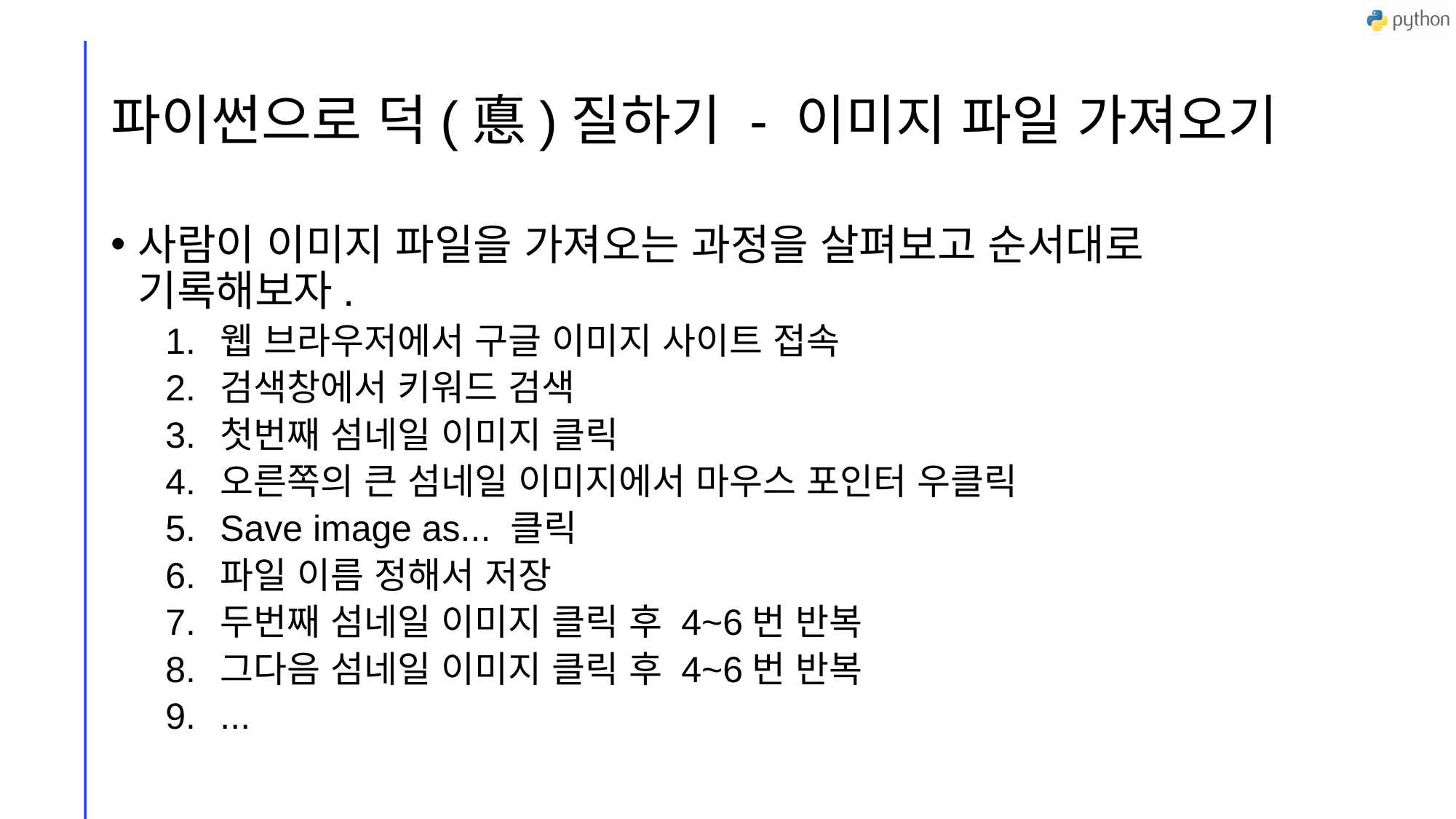

# 파이썬으로 덕(悳)질하기 - 이미지 파일 가져오기
사람이 이미지 파일을 가져오는 과정을 살펴보고 순서대로 기록해보자.
웹 브라우저에서 구글 이미지 사이트 접속
검색창에서 키워드 검색
첫번째 섬네일 이미지 클릭
오른쪽의 큰 섬네일 이미지에서 마우스 포인터 우클릭
Save image as... 클릭
파일 이름 정해서 저장
두번째 섬네일 이미지 클릭 후 4~6번 반복
그다음 섬네일 이미지 클릭 후 4~6번 반복
...